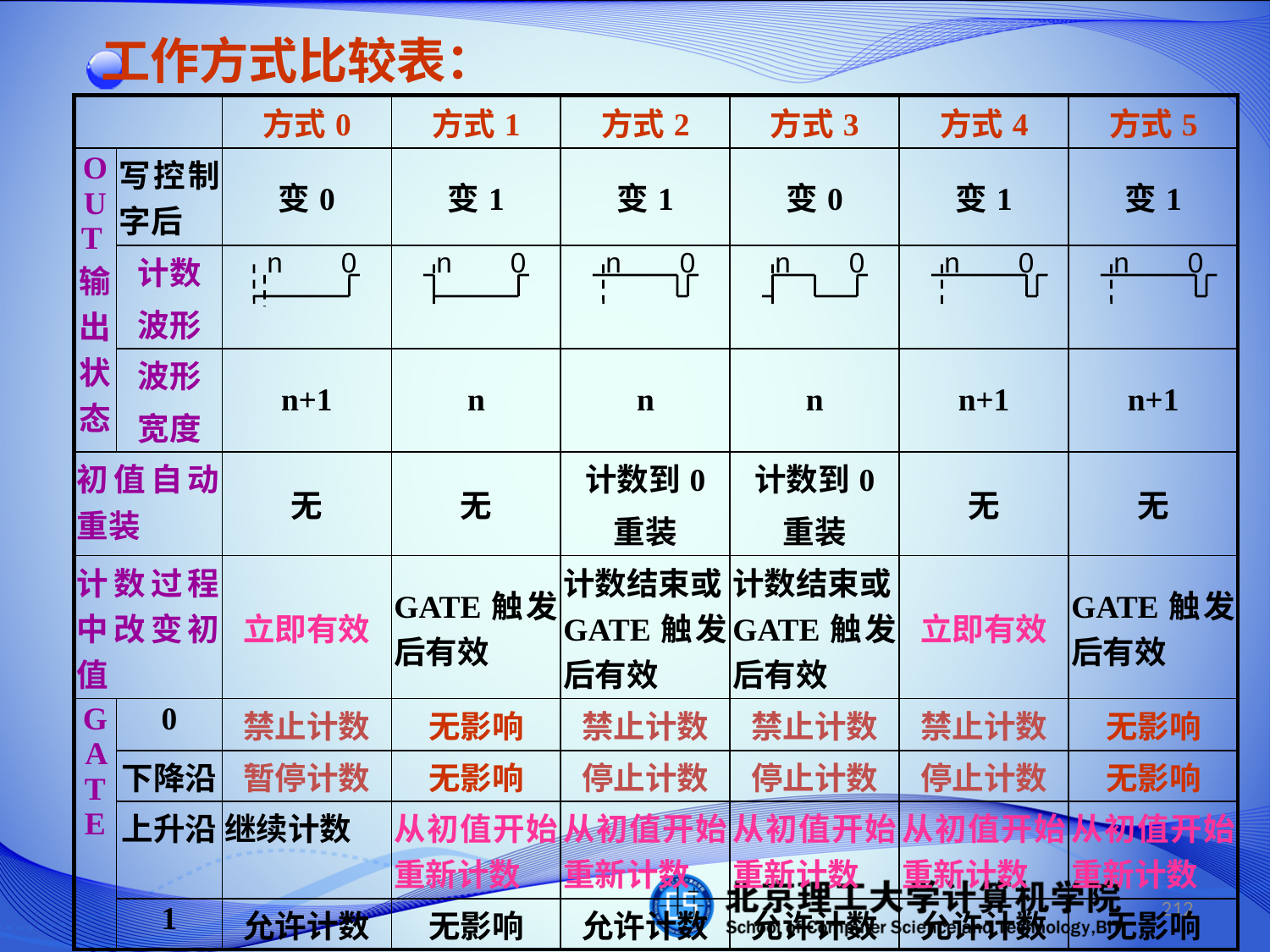

工作方式比较表：
|  |  | 方式0 | 方式1 | 方式2 | 方式3 | 方式4 | 方式5 |
| --- | --- | --- | --- | --- | --- | --- | --- |
| OUT输出状态 | 写控制字后 | 变0 | 变1 | 变1 | 变0 | 变1 | 变1 |
|  | 计数 波形 |  |  |  |  |  |  |
|  | 波形 宽度 | n+1 | n | n | n | n+1 | n+1 |
| 初值自动重装 |  | 无 | 无 | 计数到0 重装 | 计数到0 重装 | 无 | 无 |
| 计数过程中改变初值 |  | 立即有效 | GATE触发后有效 | 计数结束或GATE触发后有效 | 计数结束或GATE触发后有效 | 立即有效 | GATE触发后有效 |
| GATE | 0 | 禁止计数 | 无影响 | 禁止计数 | 禁止计数 | 禁止计数 | 无影响 |
|  | 下降沿 | 暂停计数 | 无影响 | 停止计数 | 停止计数 | 停止计数 | 无影响 |
|  | 上升沿 | 继续计数 | 从初值开始重新计数 | 从初值开始重新计数 | 从初值开始重新计数 | 从初值开始重新计数 | 从初值开始重新计数 |
|  | 1 | 允许计数 | 无影响 | 允许计数 | 允许计数 | 允许计数 | 无影响 |
n
0

n
0
n
0
n
0
n
0
n
0

212